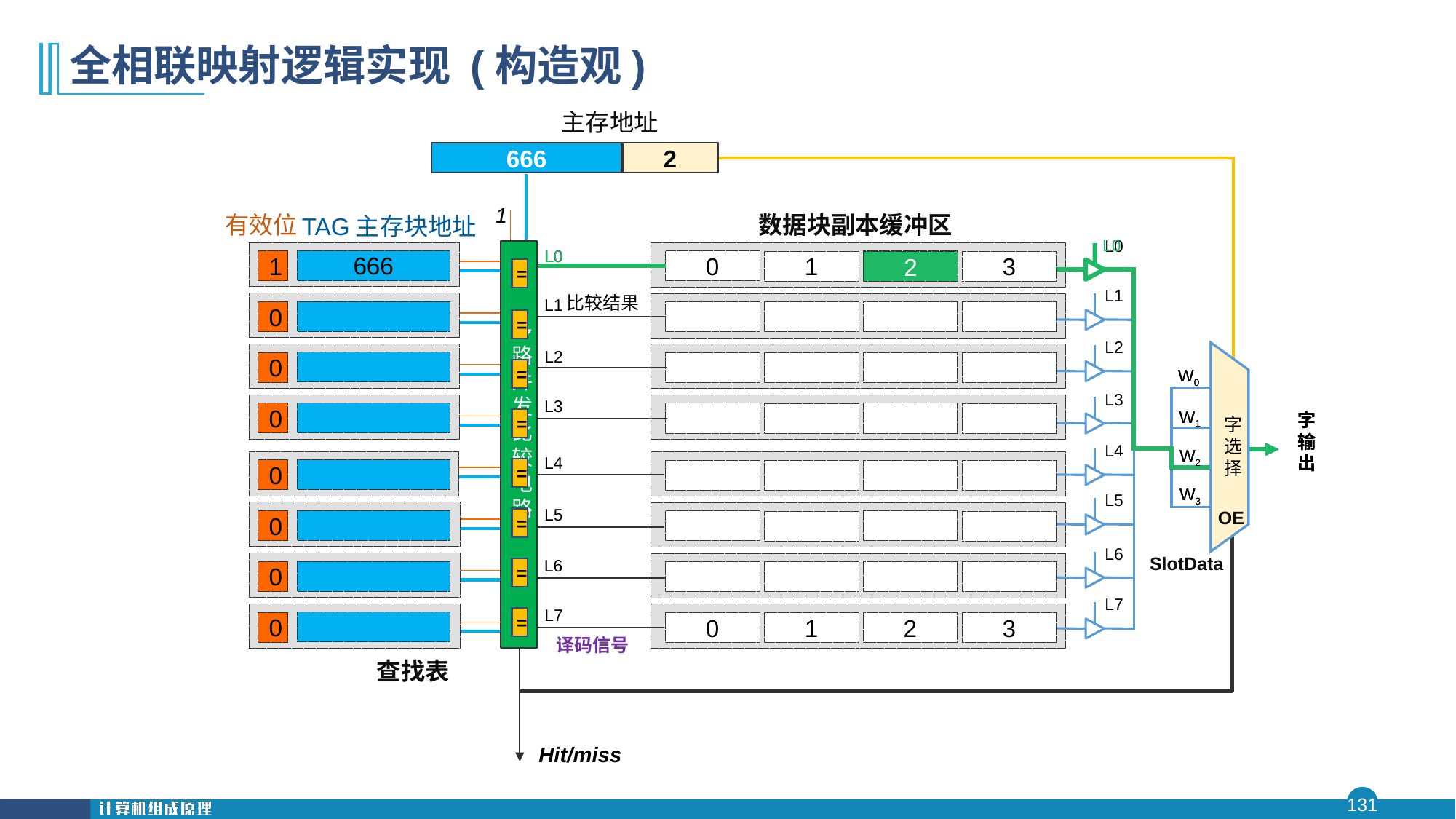

# 全相联映射逻辑实现 (构造观)
主存地址
Tag   (块地址)
offset
666
2
1
数据块副本缓冲区

0
2
1
3

0
2
1
3
有效位
TAG主存块地址

666
1

0

0

0

0

0

0

0
查找表
L0

L0

L1

L2

L3

L4

L5

L6

L7

SlotData
多路并发比较电路

L0
L1
L2
L3
L4
L5
L6
L7
译码信号
L0
2
=
=
=
=
=
=
=
=
比较结果

字选择
W0
W1
字输出
W2
W3
OE

字选择
W0
W1
字输出
W2
W3
OE
Hit/miss